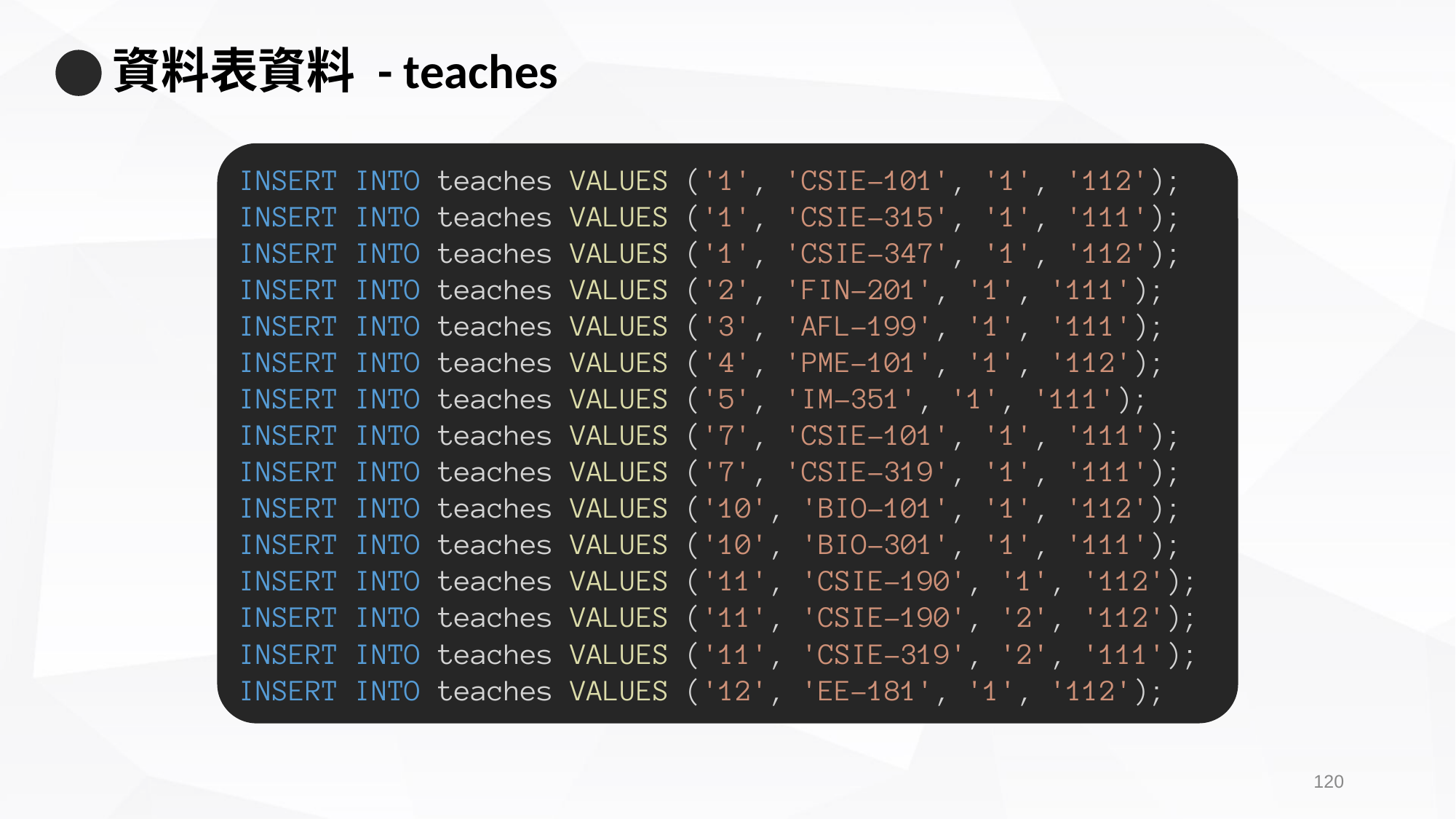

# 資料表資料 - teaches
INSERT INTO teaches VALUES ('1', 'CSIE-101', '1', '112');
INSERT INTO teaches VALUES ('1', 'CSIE-315', '1', '111');
INSERT INTO teaches VALUES ('1', 'CSIE-347', '1', '112');
INSERT INTO teaches VALUES ('2', 'FIN-201', '1', '111');
INSERT INTO teaches VALUES ('3', 'AFL-199', '1', '111');
INSERT INTO teaches VALUES ('4', 'PME-101', '1', '112');
INSERT INTO teaches VALUES ('5', 'IM-351', '1', '111');
INSERT INTO teaches VALUES ('7', 'CSIE-101', '1', '111');
INSERT INTO teaches VALUES ('7', 'CSIE-319', '1', '111');
INSERT INTO teaches VALUES ('10', 'BIO-101', '1', '112');
INSERT INTO teaches VALUES ('10', 'BIO-301', '1', '111');
INSERT INTO teaches VALUES ('11', 'CSIE-190', '1', '112');
INSERT INTO teaches VALUES ('11', 'CSIE-190', '2', '112');
INSERT INTO teaches VALUES ('11', 'CSIE-319', '2', '111');
INSERT INTO teaches VALUES ('12', 'EE-181', '1', '112');
120